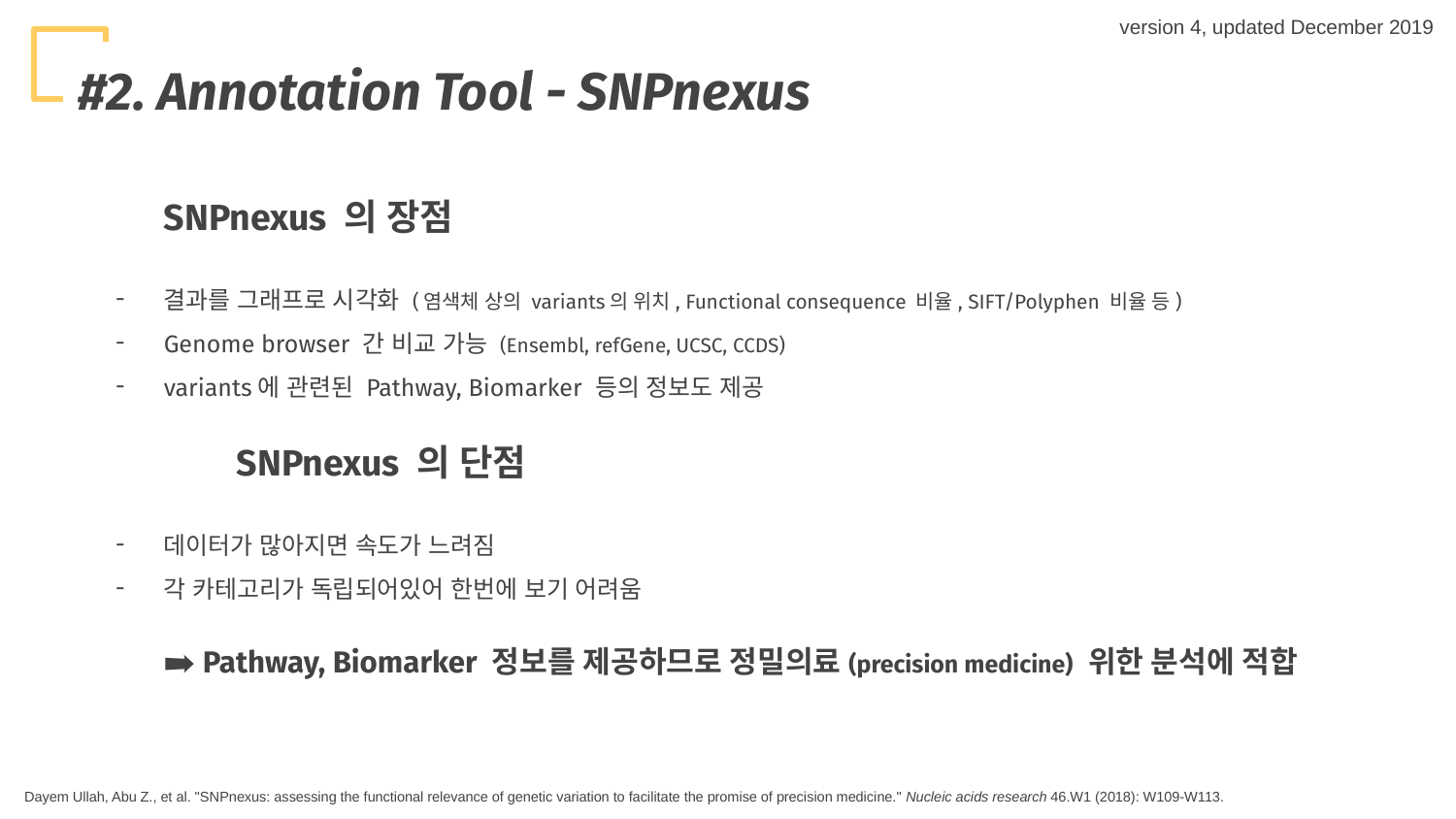

version 4, updated December 2019

#2. Annotation Tool - SNPnexus
SNPnexus 의 장점
결과를 그래프로 시각화 (염색체 상의 variants의 위치, Functional consequence 비율, SIFT/Polyphen 비율 등)
Genome browser 간 비교 가능 (Ensembl, refGene, UCSC, CCDS)
variants에 관련된 Pathway, Biomarker 등의 정보도 제공
	SNPnexus 의 단점
데이터가 많아지면 속도가 느려짐
각 카테고리가 독립되어있어 한번에 보기 어려움
➡ Pathway, Biomarker 정보를 제공하므로 정밀의료(precision medicine) 위한 분석에 적합

Dayem Ullah, Abu Z., et al. "SNPnexus: assessing the functional relevance of genetic variation to facilitate the promise of precision medicine." Nucleic acids research 46.W1 (2018): W109-W113.